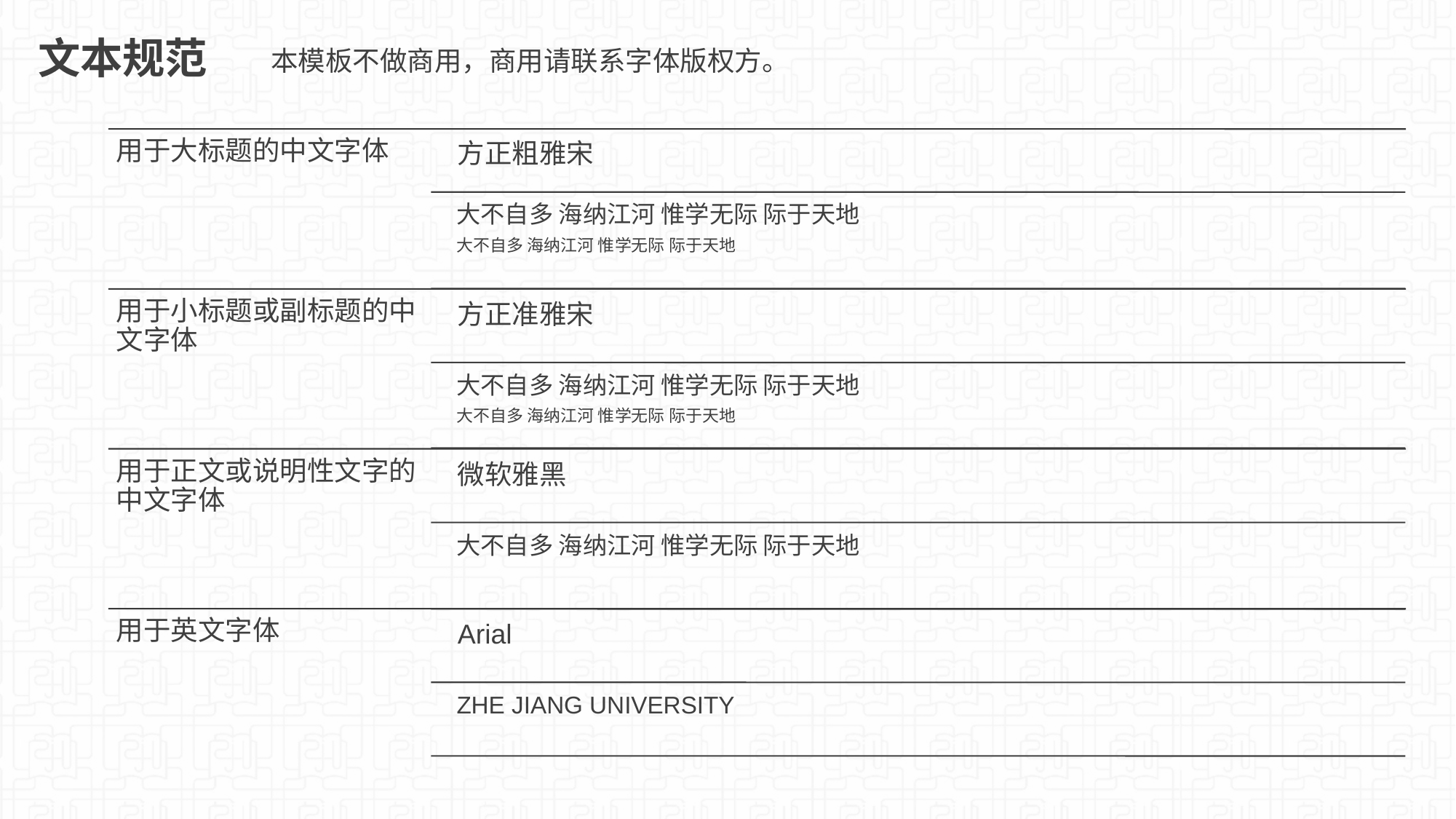

# 文本规范
本模板不做商用，商用请联系字体版权方。
用于大标题的中文字体
方正粗雅宋
大不自多 海纳江河 惟学无际 际于天地
大不自多 海纳江河 惟学无际 际于天地
用于小标题或副标题的中文字体
方正准雅宋
大不自多 海纳江河 惟学无际 际于天地
大不自多 海纳江河 惟学无际 际于天地
用于正文或说明性文字的中文字体
微软雅黑
大不自多 海纳江河 惟学无际 际于天地
用于英文字体
Arial
ZHE JIANG UNIVERSITY